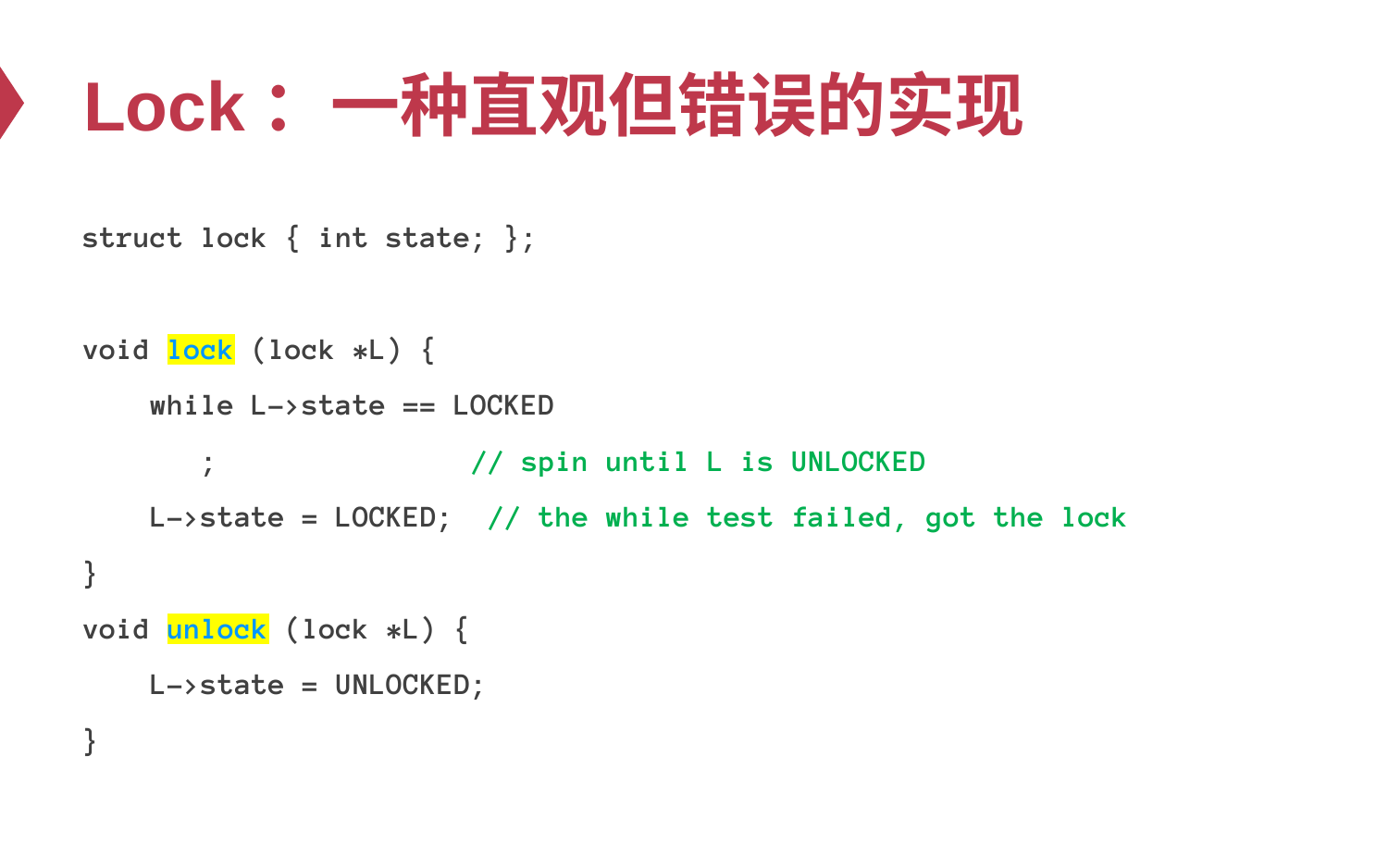

# Lock：一种直观但错误的实现
struct lock { int state; };

void lock (lock *L) {
    while L->state == LOCKED
       ;               // spin until L is UNLOCKED
    L->state = LOCKED;  // the while test failed, got the lock
}
void unlock (lock *L) {
    L->state = UNLOCKED;
}